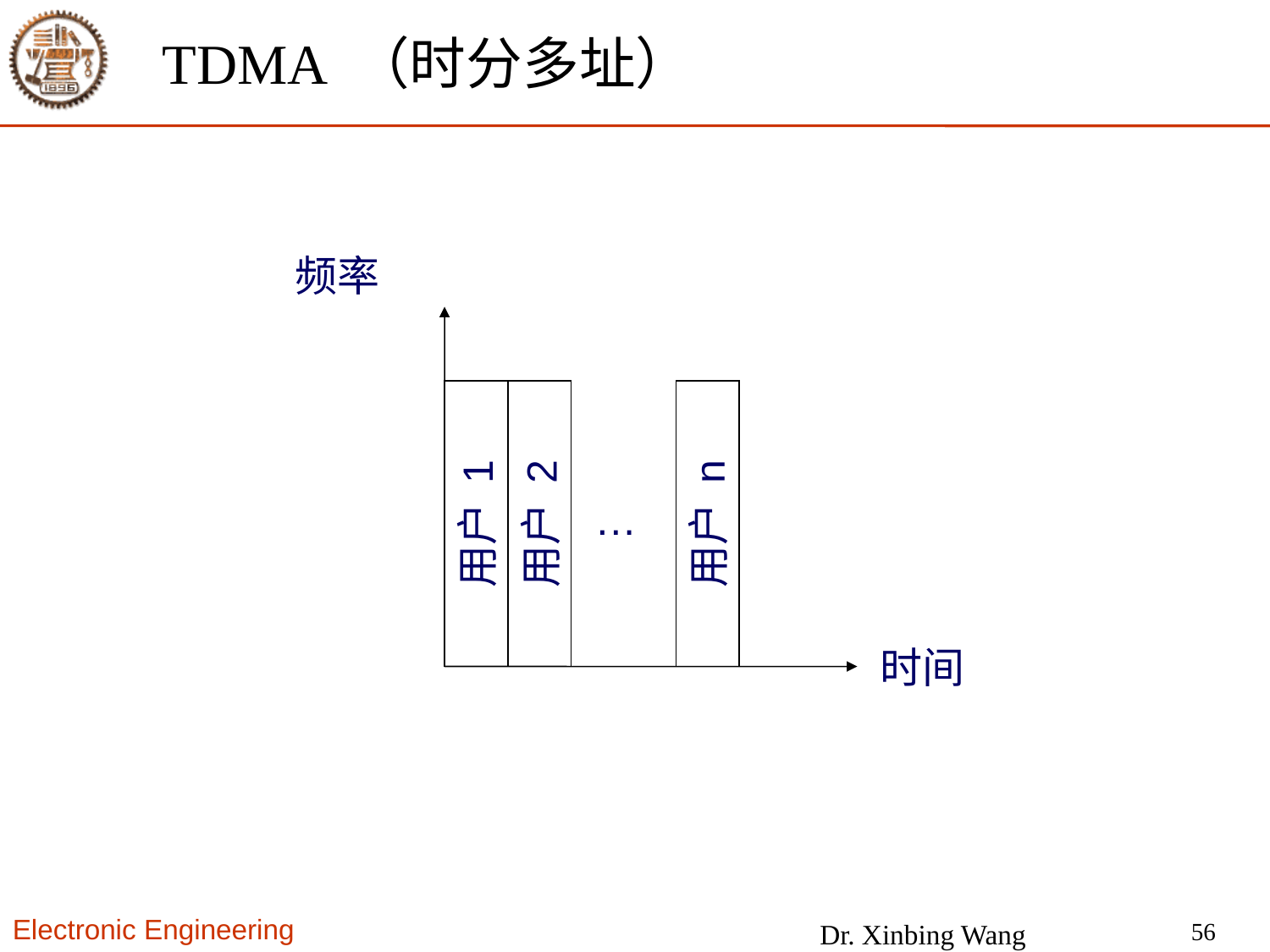

# TDMA （时分多址）
频率

…
用户 1
用户 2
用户 n
时间

56
Dr. Xinbing Wang